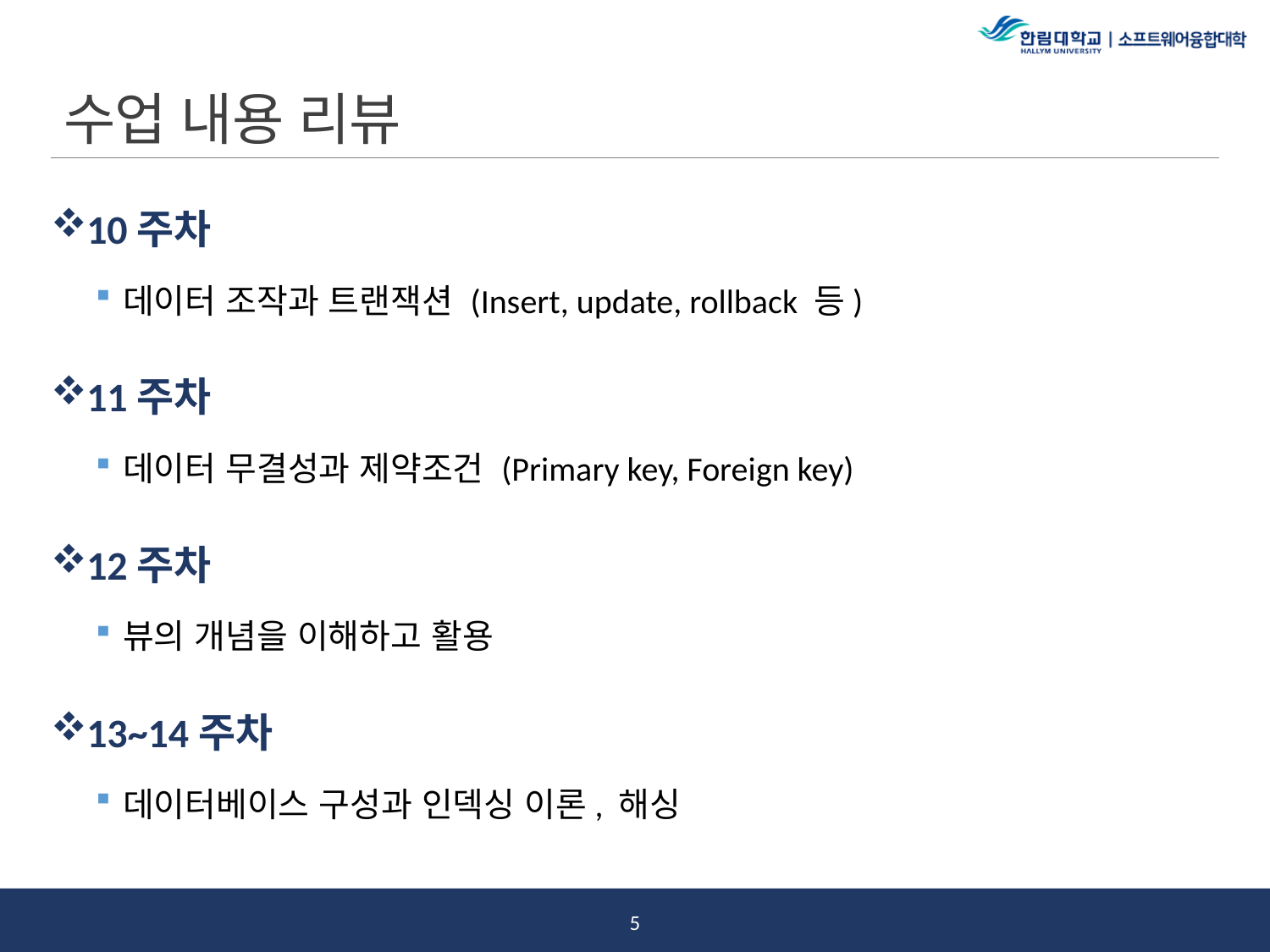

# 수업 내용 리뷰
10주차
데이터 조작과 트랜잭션 (Insert, update, rollback 등)
11주차
데이터 무결성과 제약조건 (Primary key, Foreign key)
12주차
뷰의 개념을 이해하고 활용
13~14주차
데이터베이스 구성과 인덱싱 이론, 해싱

5